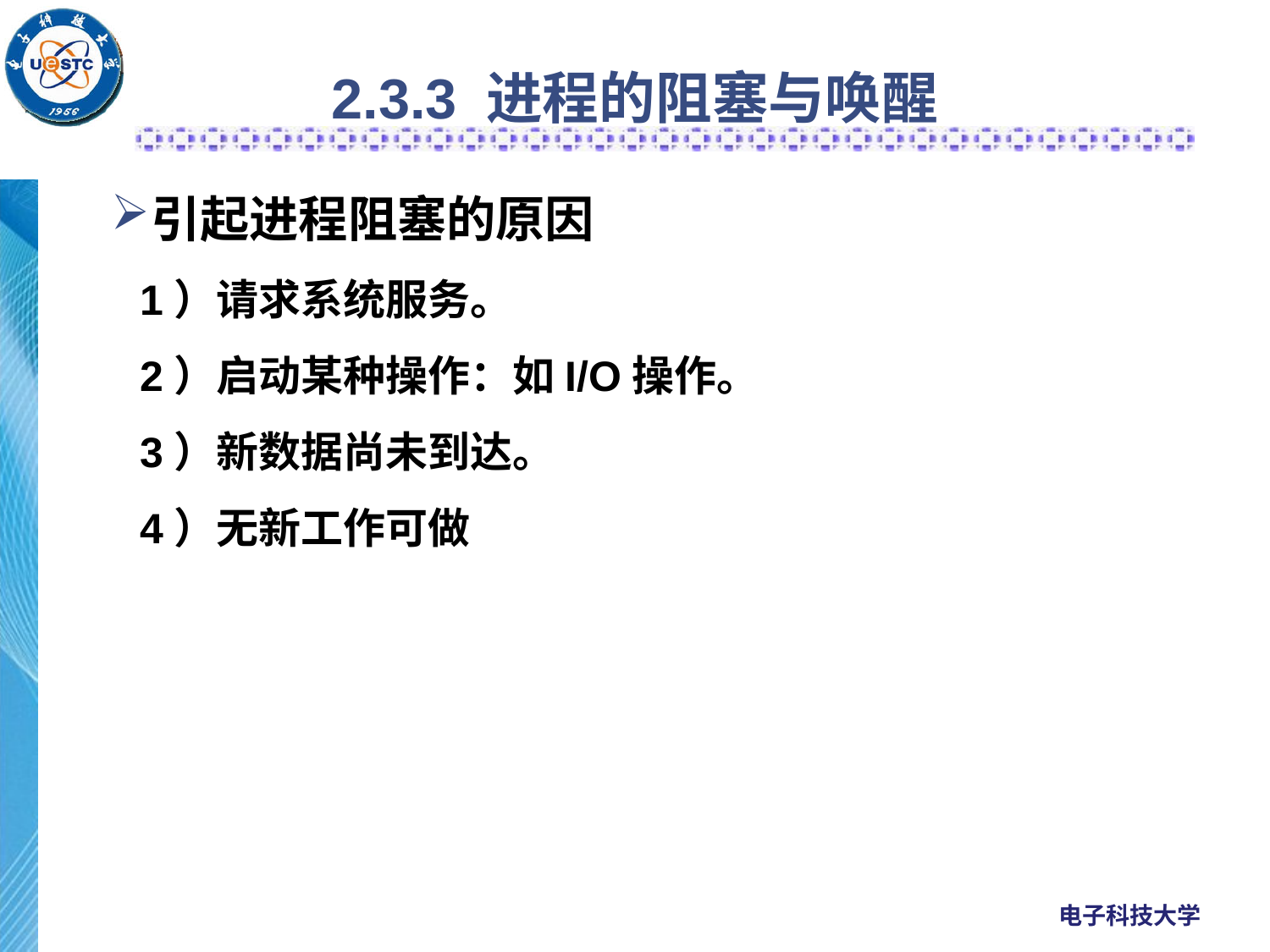

# 2.3.3 进程的阻塞与唤醒
引起进程阻塞的原因
1）请求系统服务。
2）启动某种操作：如I/O操作。
3）新数据尚未到达。
4）无新工作可做